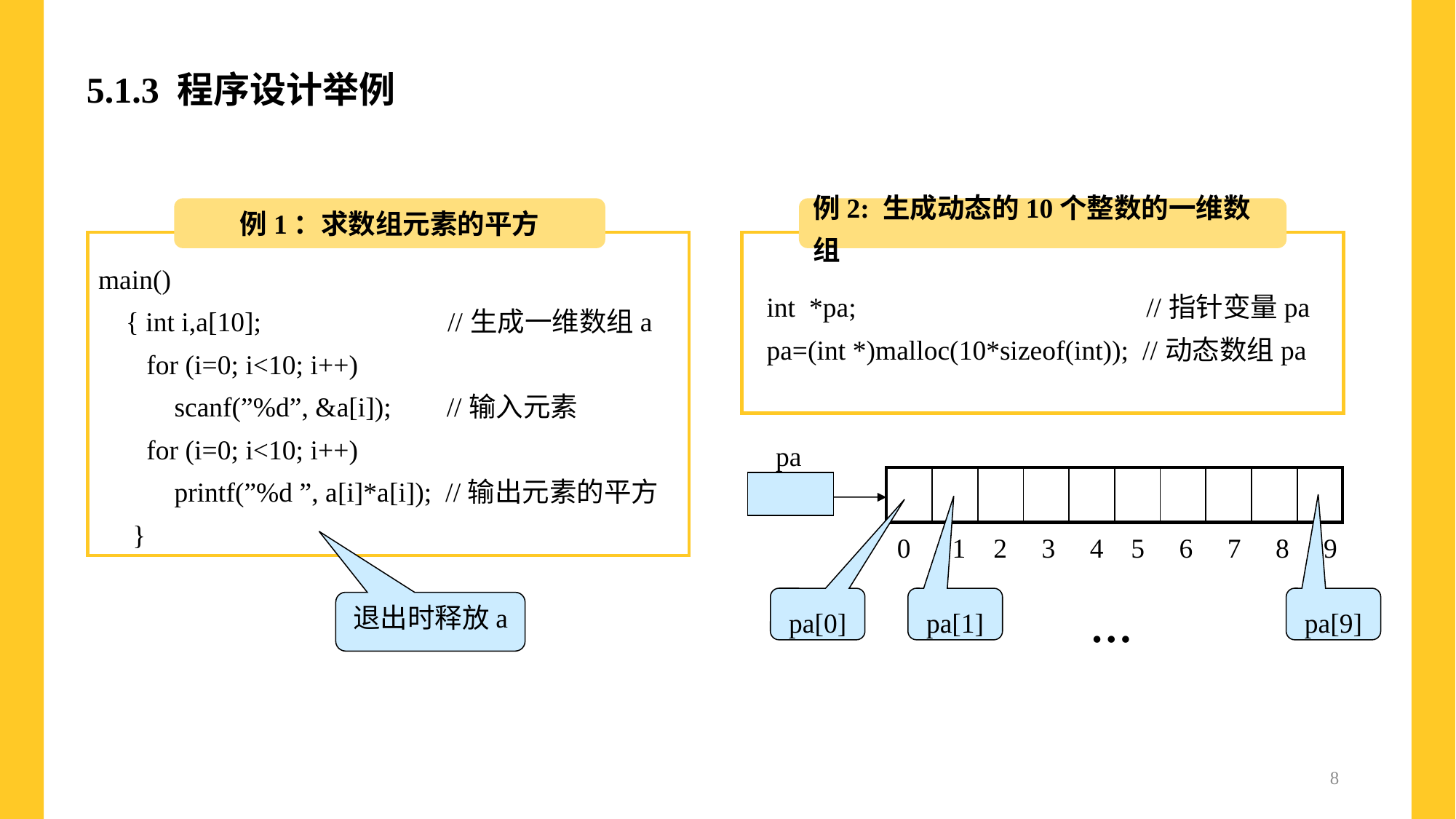

# 5.1.3 程序设计举例
例1：求数组元素的平方
例2: 生成动态的10个整数的一维数组

main()
    { int i,a[10];                           //生成一维数组a
       for (i=0; i<10; i++)
           scanf(”%d”, &a[i]);        //输入元素
       for (i=0; i<10; i++)
           printf(”%d ”, a[i]*a[i]);  //输出元素的平方
     }

  int  *pa;                                          //指针变量pa
  pa=(int *)malloc(10*sizeof(int));  //动态数组pa

pa
|  |  |  |  |  |  |  |  |  |  |
| --- | --- | --- | --- | --- | --- | --- | --- | --- | --- |

0      1    2     3     4    5     6     7     8     9
…
pa[0]
pa[1]
pa[9]
退出时释放a
8